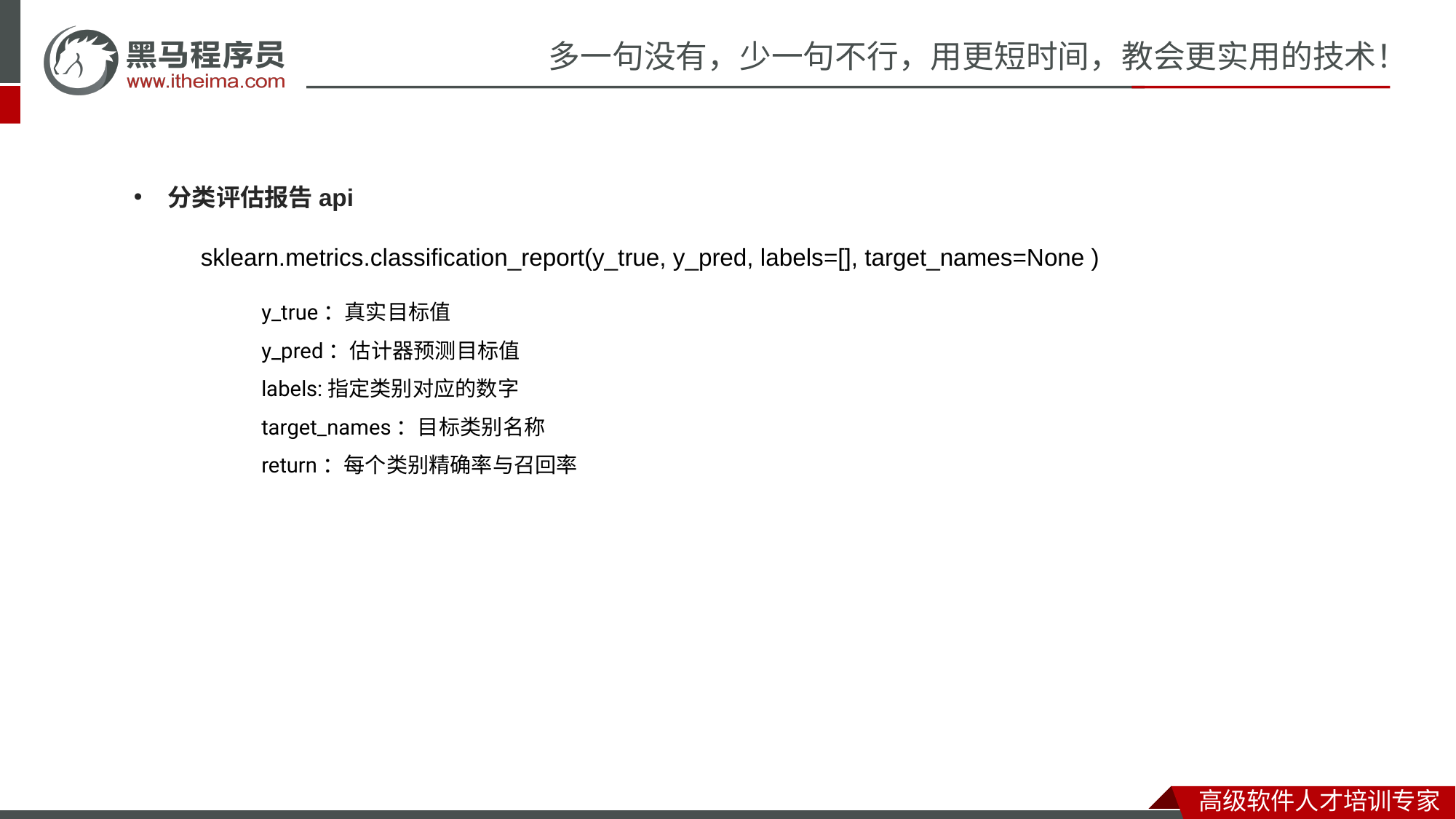

分类评估报告api

sklearn.metrics.classification_report(y_true, y_pred, labels=[], target_names=None )
y_true：真实目标值
y_pred：估计器预测目标值
labels:指定类别对应的数字
target_names：目标类别名称
return：每个类别精确率与召回率